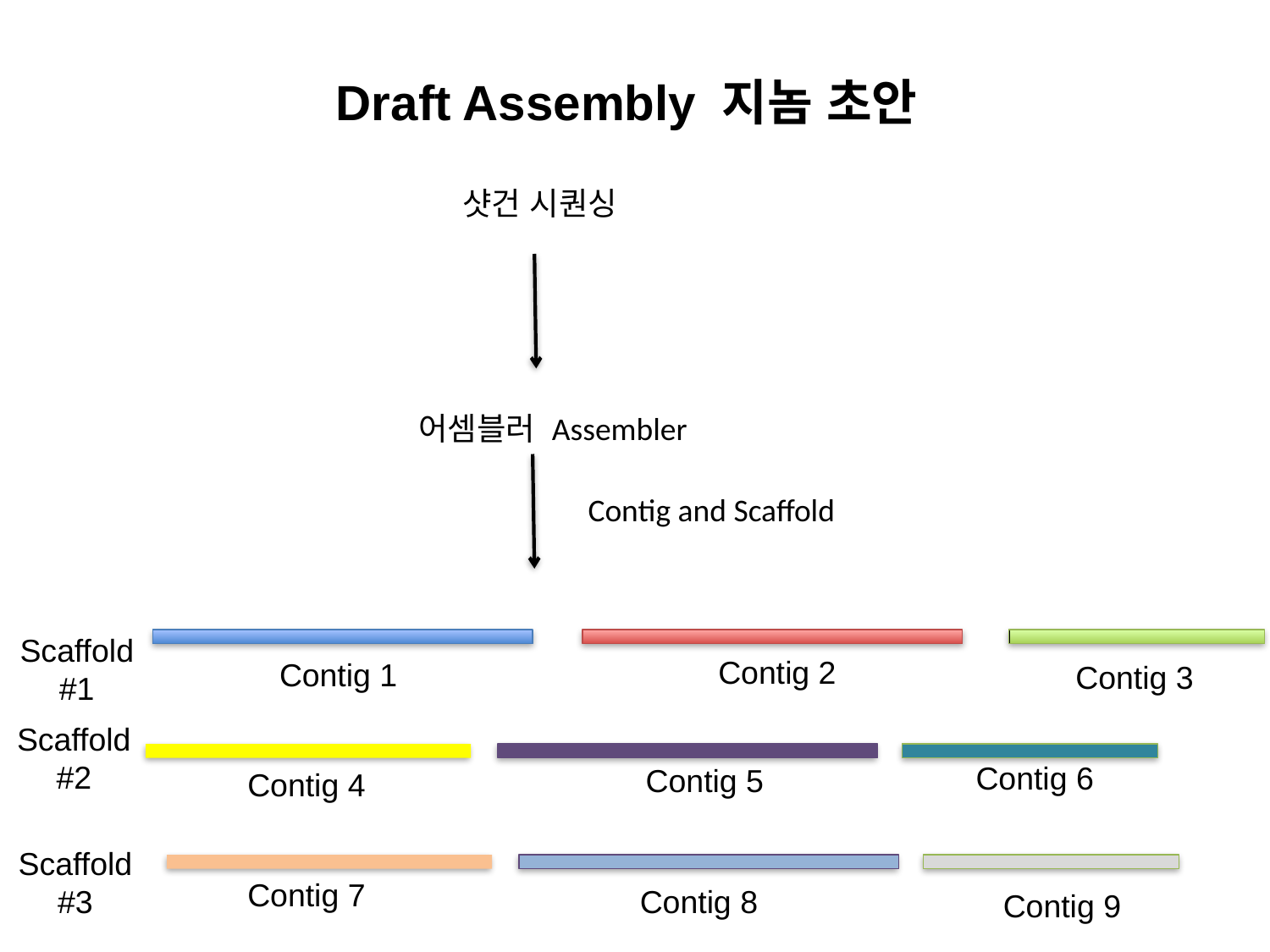

# Draft Assembly 지놈 초안
샷건 시퀀싱
어셈블러 Assembler
Contig and Scaffold
Scaffold
#1

Contig 2
Contig 1
Contig 3

Scaffold
#2

Contig 6
Contig 5
Contig 4
Scaffold
#3

Contig 7
Contig 8
Contig 9